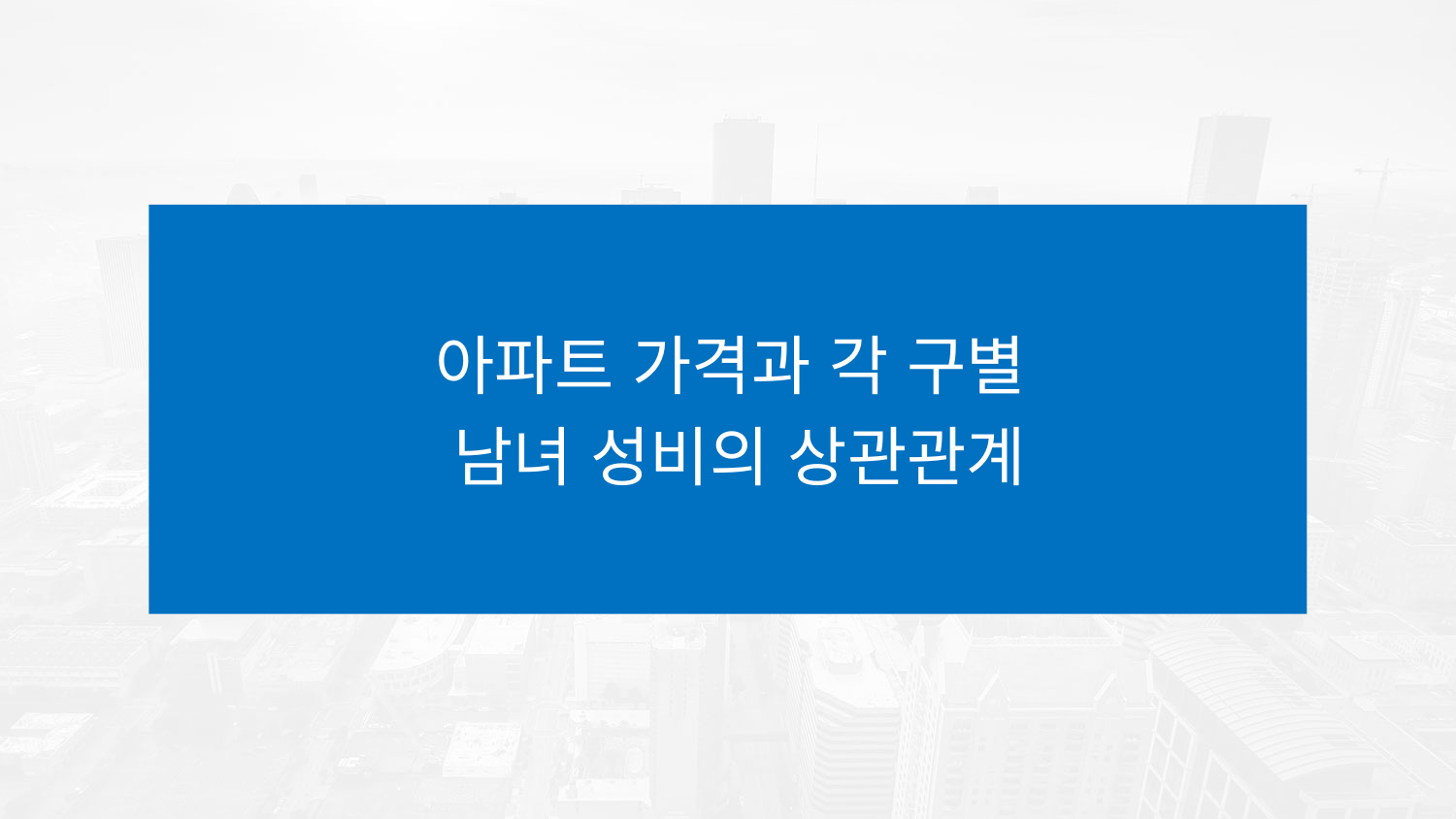

아파트 가격과 각 구별
남녀 성비의 상관관계